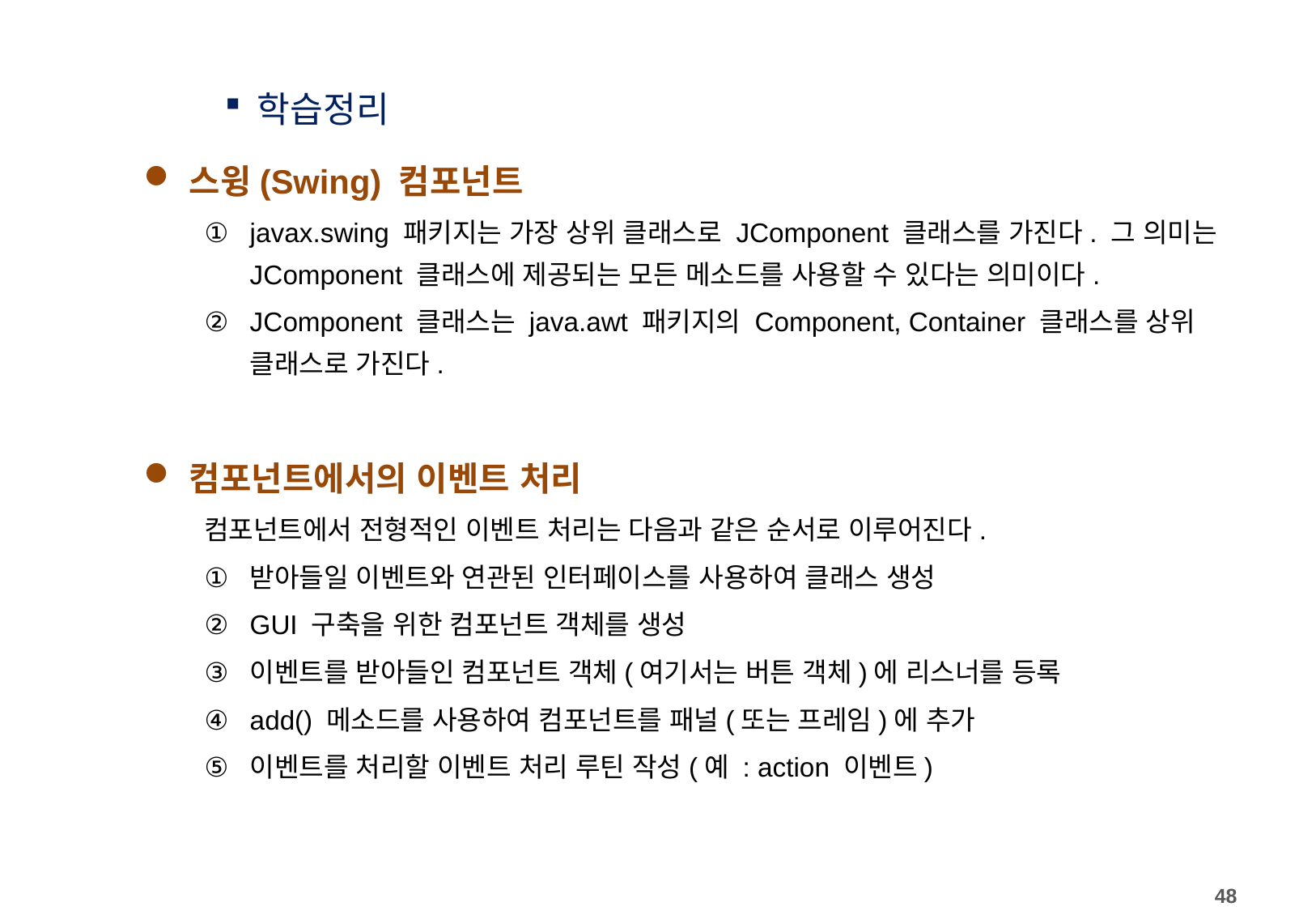

학습정리
스윙(Swing) 컴포넌트
javax.swing 패키지는 가장 상위 클래스로 JComponent 클래스를 가진다. 그 의미는 JComponent 클래스에 제공되는 모든 메소드를 사용할 수 있다는 의미이다.
JComponent 클래스는 java.awt 패키지의 Component, Container 클래스를 상위 클래스로 가진다.

컴포넌트에서의 이벤트 처리
컴포넌트에서 전형적인 이벤트 처리는 다음과 같은 순서로 이루어진다.
받아들일 이벤트와 연관된 인터페이스를 사용하여 클래스 생성
GUI 구축을 위한 컴포넌트 객체를 생성
이벤트를 받아들인 컴포넌트 객체(여기서는 버튼 객체)에 리스너를 등록
add() 메소드를 사용하여 컴포넌트를 패널(또는 프레임)에 추가
이벤트를 처리할 이벤트 처리 루틴 작성(예 : action 이벤트)
48